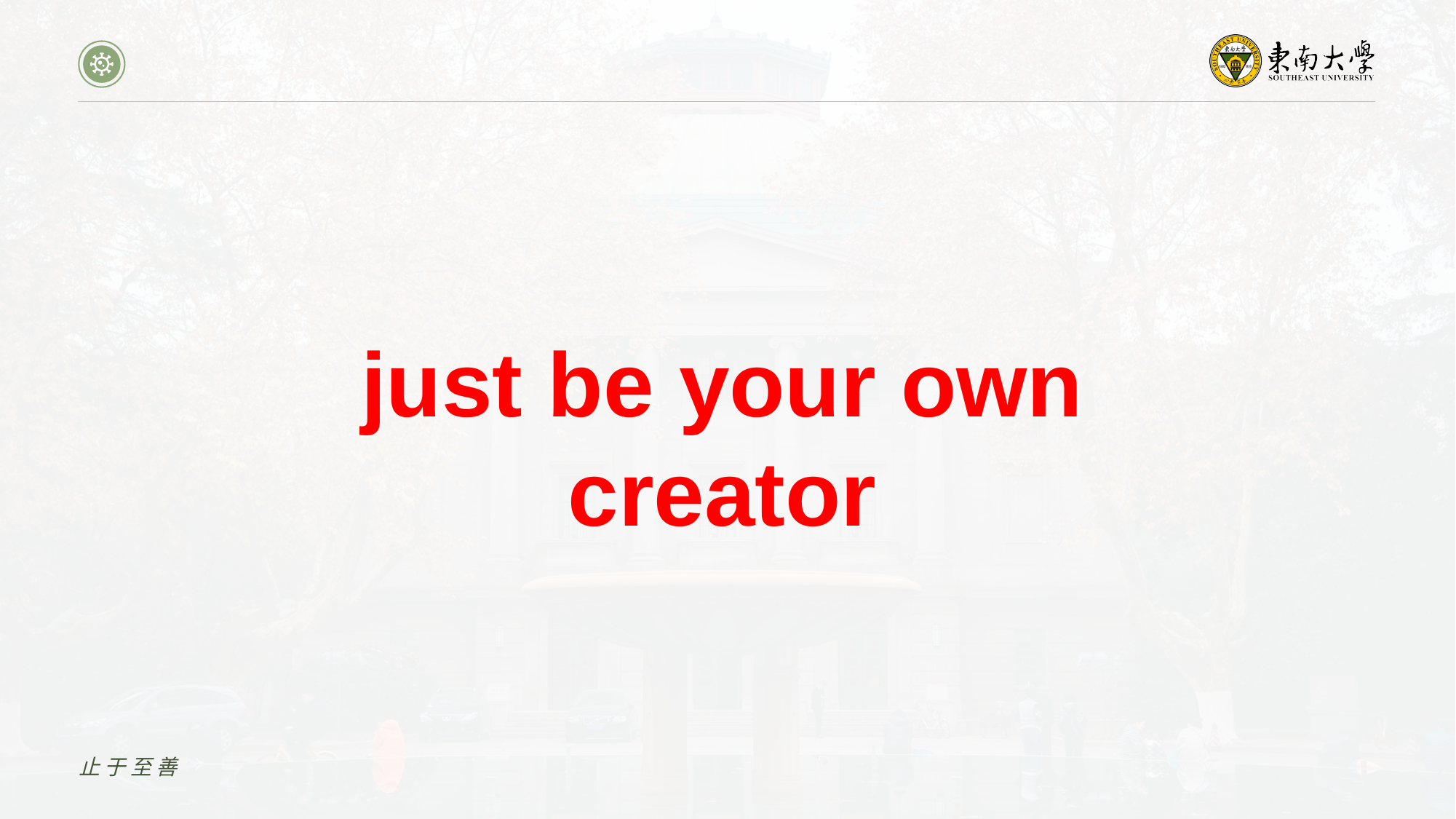

just be your own creator
止于至善
13